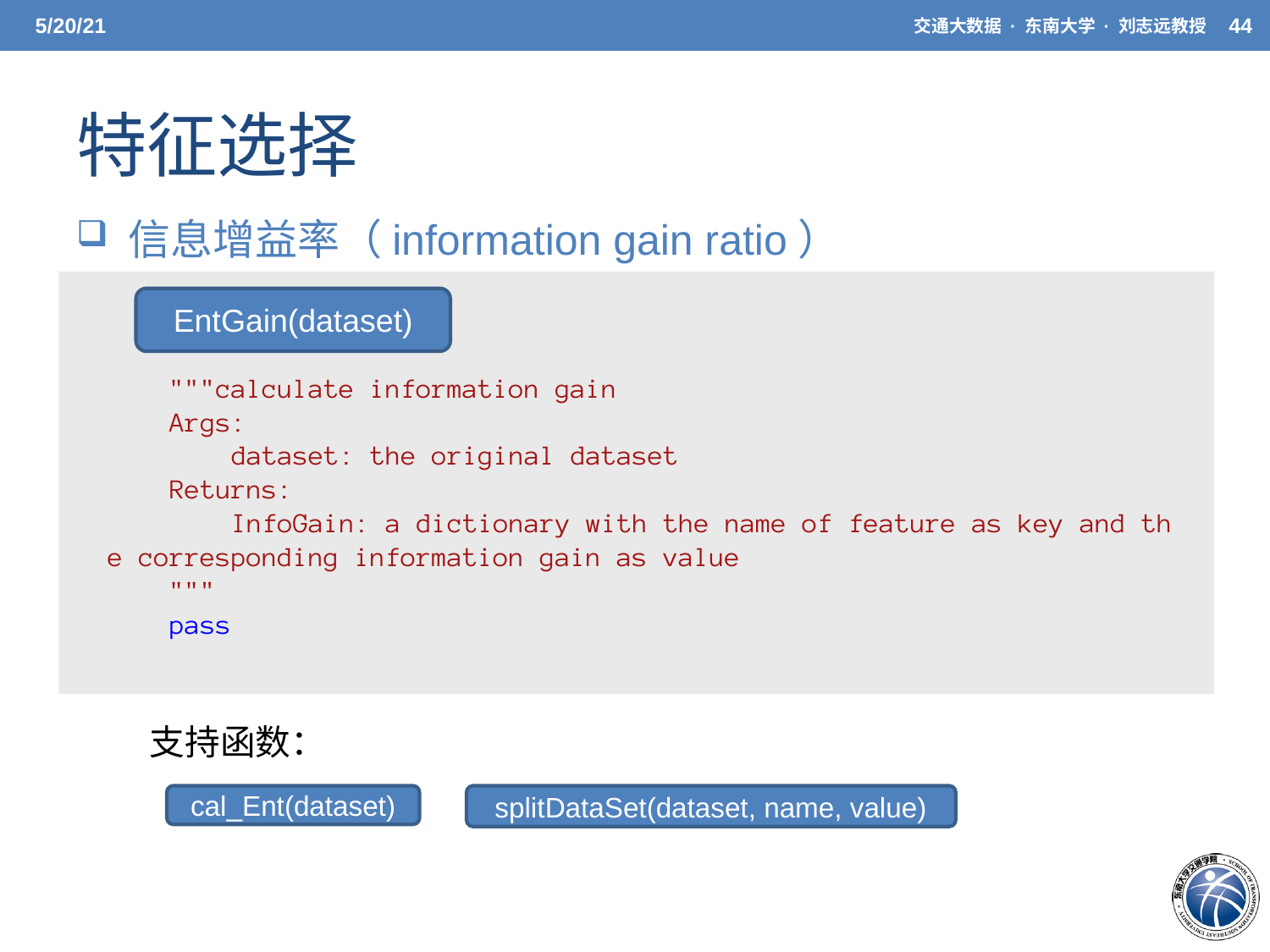

5/20/21
交通大数据 · 东南大学 · 刘志远教授
44
# 特征选择
 信息增益率（information gain ratio）

EntGain(dataset)
    """calculate information gain
    Args:
        dataset: the original dataset
    Returns:
        InfoGain: a dictionary with the name of feature as key and the corresponding information gain as value
    """
    pass
支持函数：
cal_Ent(dataset)
splitDataSet(dataset, name, value)